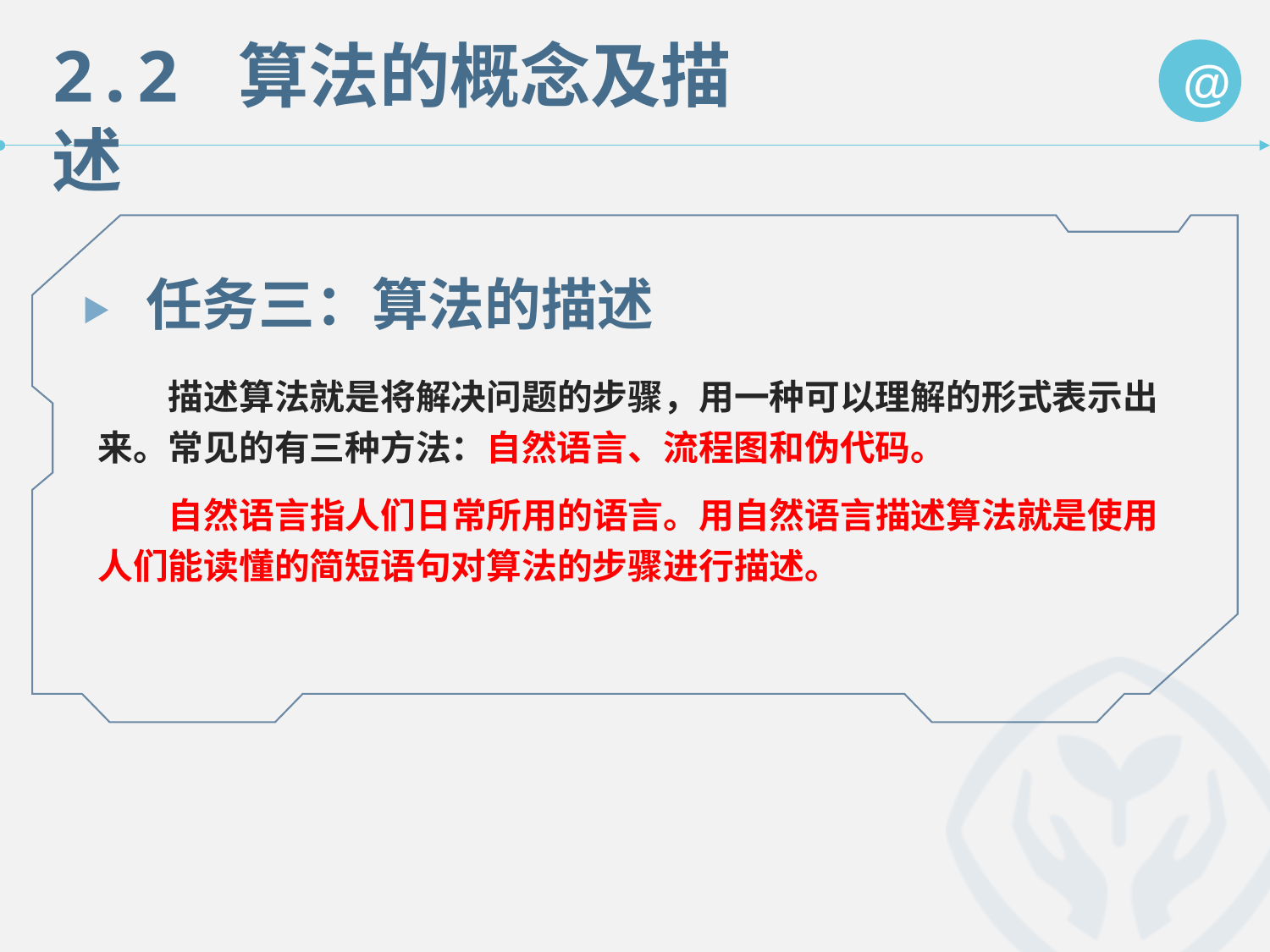

任务三：算法的描述

　　描述算法就是将解决问题的步骤，用一种可以理解的形式表示出来。常见的有三种方法：自然语言、流程图和伪代码。
　　自然语言指人们日常所用的语言。用自然语言描述算法就是使用人们能读懂的简短语句对算法的步骤进行描述。